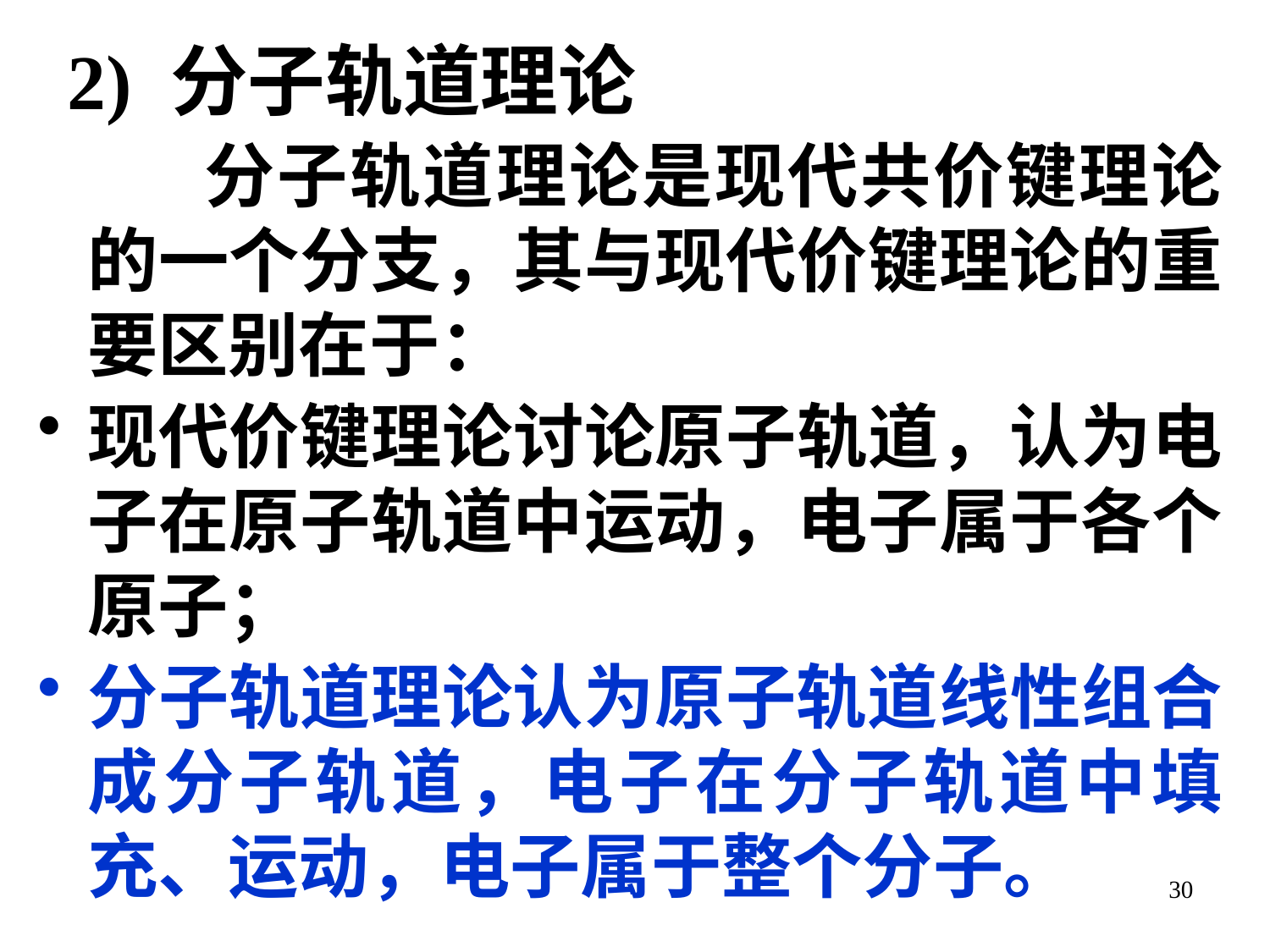

2) 分子轨道理论
        分子轨道理论是现代共价键理论的一个分支，其与现代价键理论的重要区别在于：
现代价键理论讨论原子轨道，认为电子在原子轨道中运动，电子属于各个原子；
分子轨道理论认为原子轨道线性组合成分子轨道，电子在分子轨道中填充、运动，电子属于整个分子。
30